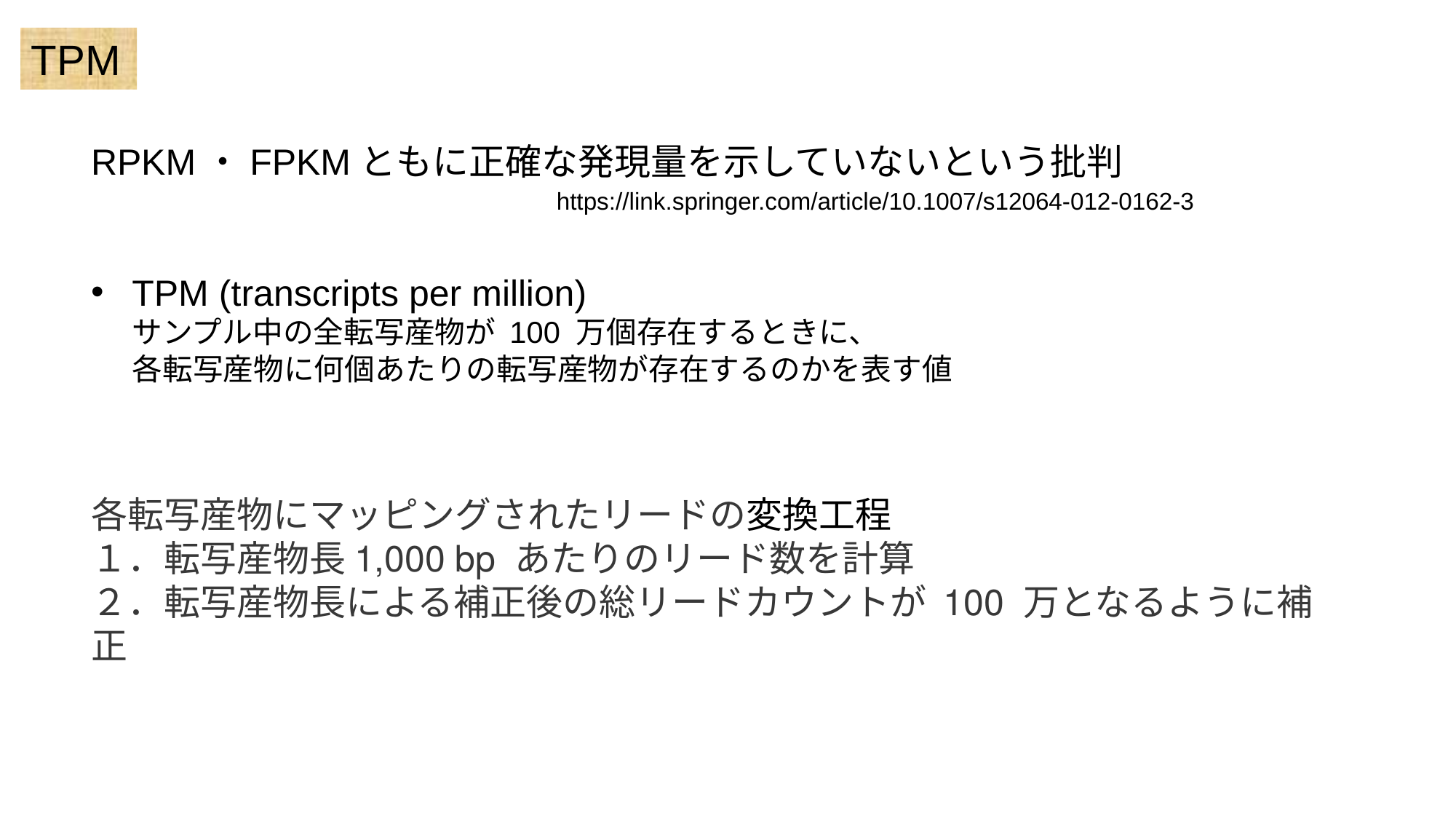

TPM
RPKM・FPKMともに正確な発現量を示していないという批判

TPM (transcripts per million)
サンプル中の全転写産物が 100 万個存在するときに、
各転写産物に何個あたりの転写産物が存在するのかを表す値
https://link.springer.com/article/10.1007/s12064-012-0162-3
各転写産物にマッピングされたリードの変換工程
１．転写産物長1,000 bp あたりのリード数を計算
２．転写産物長による補正後の総リードカウントが 100 万となるように補正